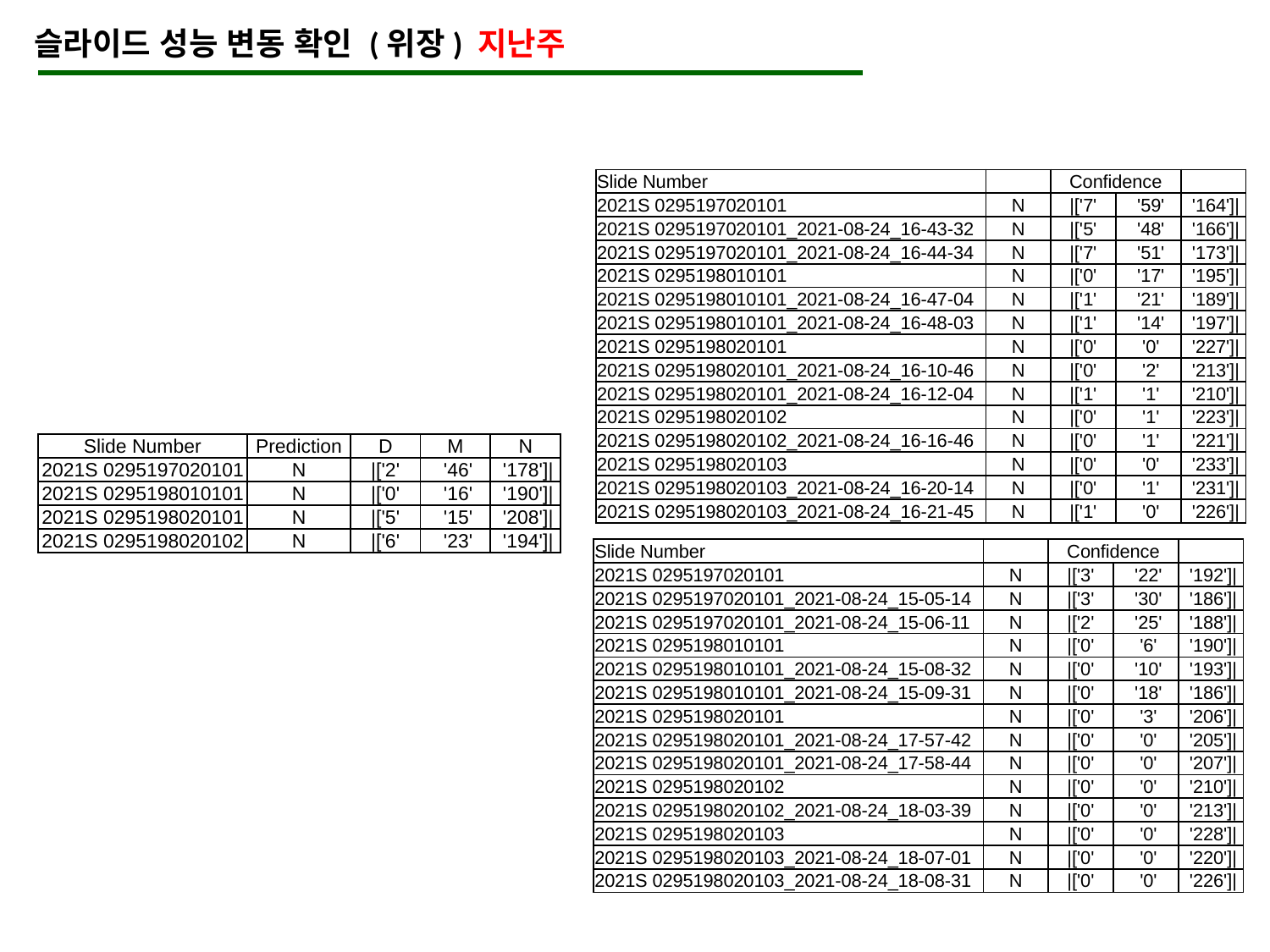

슬라이드 성능 변동 확인 (위장) 지난주
| Slide Number |  | Confidence |  |  |
| --- | --- | --- | --- | --- |
| 2021S 0295197020101 | N | |['7' | '59' | '164']| |
| 2021S 0295197020101\_2021-08-24\_16-43-32 | N | |['5' | '48' | '166']| |
| 2021S 0295197020101\_2021-08-24\_16-44-34 | N | |['7' | '51' | '173']| |
| 2021S 0295198010101 | N | |['0' | '17' | '195']| |
| 2021S 0295198010101\_2021-08-24\_16-47-04 | N | |['1' | '21' | '189']| |
| 2021S 0295198010101\_2021-08-24\_16-48-03 | N | |['1' | '14' | '197']| |
| 2021S 0295198020101 | N | |['0' | '0' | '227']| |
| 2021S 0295198020101\_2021-08-24\_16-10-46 | N | |['0' | '2' | '213']| |
| 2021S 0295198020101\_2021-08-24\_16-12-04 | N | |['1' | '1' | '210']| |
| 2021S 0295198020102 | N | |['0' | '1' | '223']| |
| 2021S 0295198020102\_2021-08-24\_16-16-46 | N | |['0' | '1' | '221']| |
| 2021S 0295198020103 | N | |['0' | '0' | '233']| |
| 2021S 0295198020103\_2021-08-24\_16-20-14 | N | |['0' | '1' | '231']| |
| 2021S 0295198020103\_2021-08-24\_16-21-45 | N | |['1' | '0' | '226']| |
| Slide Number | Prediction | D | M | N |
| --- | --- | --- | --- | --- |
| 2021S 0295197020101 | N | |['2' | '46' | '178']| |
| 2021S 0295198010101 | N | |['0' | '16' | '190']| |
| 2021S 0295198020101 | N | |['5' | '15' | '208']| |
| 2021S 0295198020102 | N | |['6' | '23' | '194']| |
| Slide Number |  | Confidence |  |  |
| --- | --- | --- | --- | --- |
| 2021S 0295197020101 | N | |['3' | '22' | '192']| |
| 2021S 0295197020101\_2021-08-24\_15-05-14 | N | |['3' | '30' | '186']| |
| 2021S 0295197020101\_2021-08-24\_15-06-11 | N | |['2' | '25' | '188']| |
| 2021S 0295198010101 | N | |['0' | '6' | '190']| |
| 2021S 0295198010101\_2021-08-24\_15-08-32 | N | |['0' | '10' | '193']| |
| 2021S 0295198010101\_2021-08-24\_15-09-31 | N | |['0' | '18' | '186']| |
| 2021S 0295198020101 | N | |['0' | '3' | '206']| |
| 2021S 0295198020101\_2021-08-24\_17-57-42 | N | |['0' | '0' | '205']| |
| 2021S 0295198020101\_2021-08-24\_17-58-44 | N | |['0' | '0' | '207']| |
| 2021S 0295198020102 | N | |['0' | '0' | '210']| |
| 2021S 0295198020102\_2021-08-24\_18-03-39 | N | |['0' | '0' | '213']| |
| 2021S 0295198020103 | N | |['0' | '0' | '228']| |
| 2021S 0295198020103\_2021-08-24\_18-07-01 | N | |['0' | '0' | '220']| |
| 2021S 0295198020103\_2021-08-24\_18-08-31 | N | |['0' | '0' | '226']| |